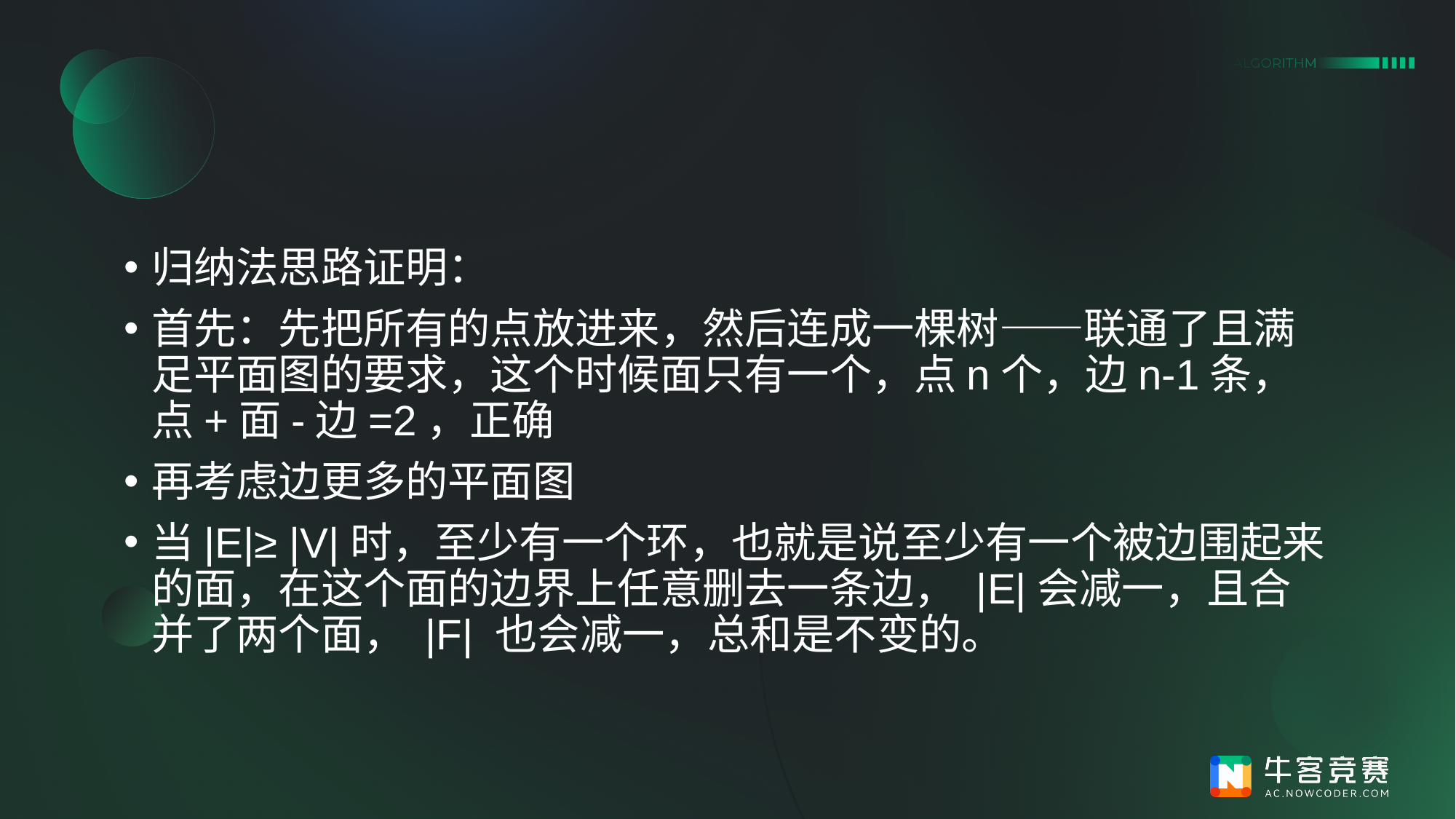

#
归纳法思路证明：
首先：先把所有的点放进来，然后连成一棵树——联通了且满足平面图的要求，这个时候面只有一个，点n个，边n-1条，点+面-边=2，正确
再考虑边更多的平面图
当|E|≥ |V|时，至少有一个环，也就是说至少有一个被边围起来的面，在这个面的边界上任意删去一条边， |E|会减一，且合并了两个面， |F| 也会减一，总和是不变的。